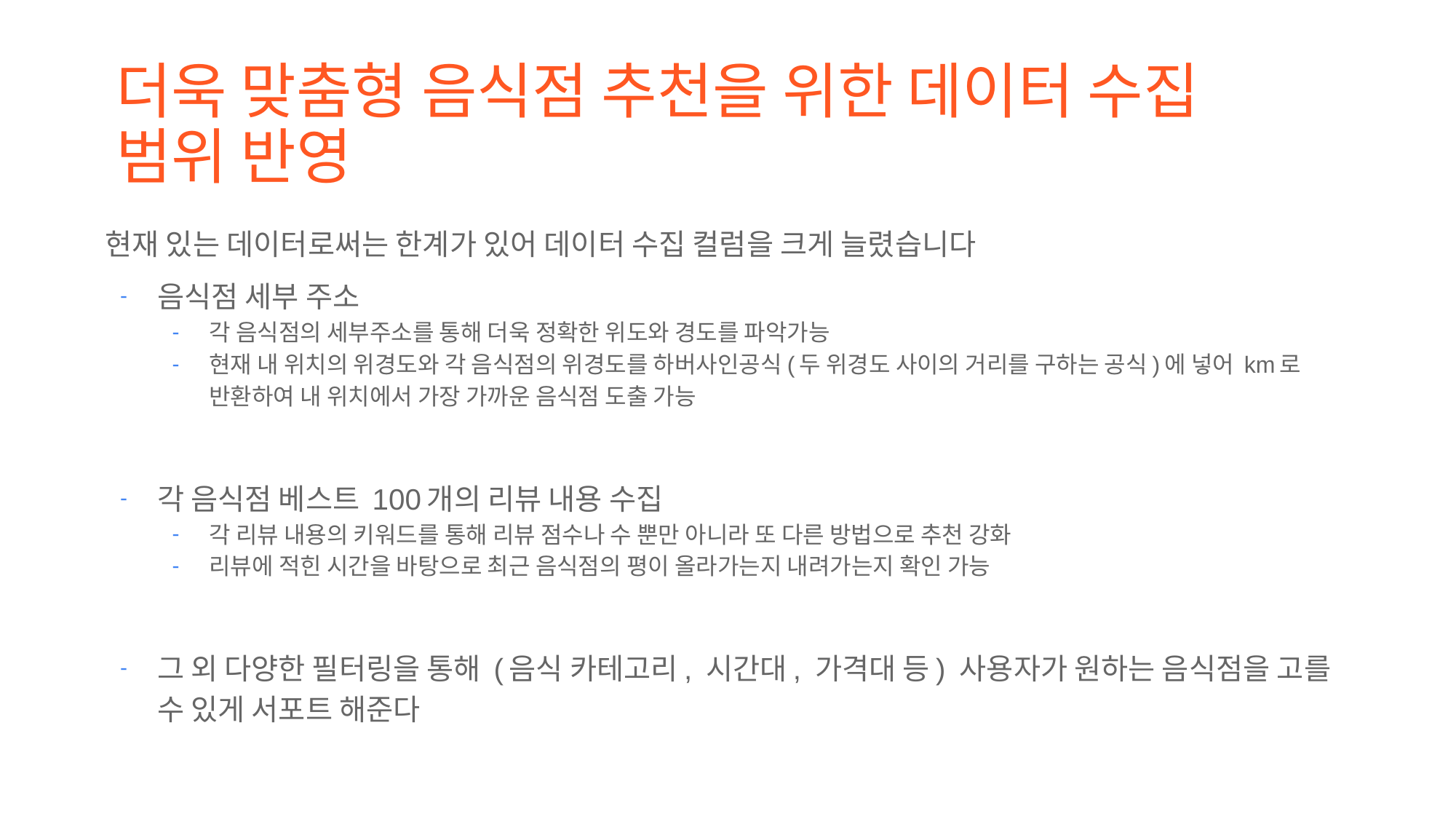

# 더욱 맞춤형 음식점 추천을 위한 데이터 수집 범위 반영
현재 있는 데이터로써는 한계가 있어 데이터 수집 컬럼을 크게 늘렸습니다
음식점 세부 주소
각 음식점의 세부주소를 통해 더욱 정확한 위도와 경도를 파악가능
현재 내 위치의 위경도와 각 음식점의 위경도를 하버사인공식(두 위경도 사이의 거리를 구하는 공식)에 넣어 km로 반환하여 내 위치에서 가장 가까운 음식점 도출 가능

각 음식점 베스트 100개의 리뷰 내용 수집
각 리뷰 내용의 키워드를 통해 리뷰 점수나 수 뿐만 아니라 또 다른 방법으로 추천 강화
리뷰에 적힌 시간을 바탕으로 최근 음식점의 평이 올라가는지 내려가는지 확인 가능

그 외 다양한 필터링을 통해 (음식 카테고리, 시간대, 가격대 등) 사용자가 원하는 음식점을 고를 수 있게 서포트 해준다